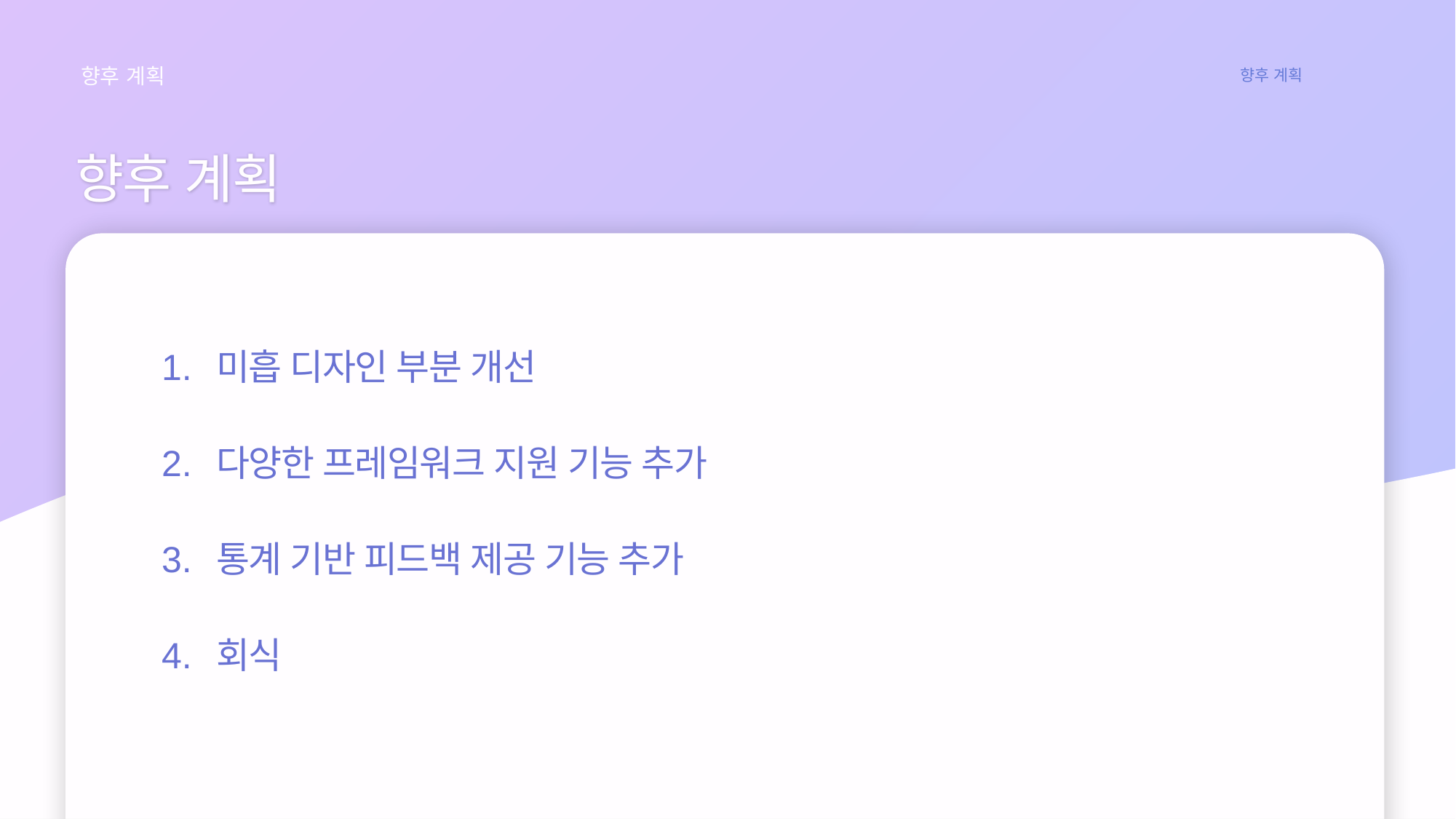

향후 계획
개요        프로젝트 소개        기술 스택        개발 과정        향후 계획
향후 계획

미흡 디자인 부분 개선

다양한 프레임워크 지원 기능 추가

통계 기반 피드백 제공 기능 추가

회식